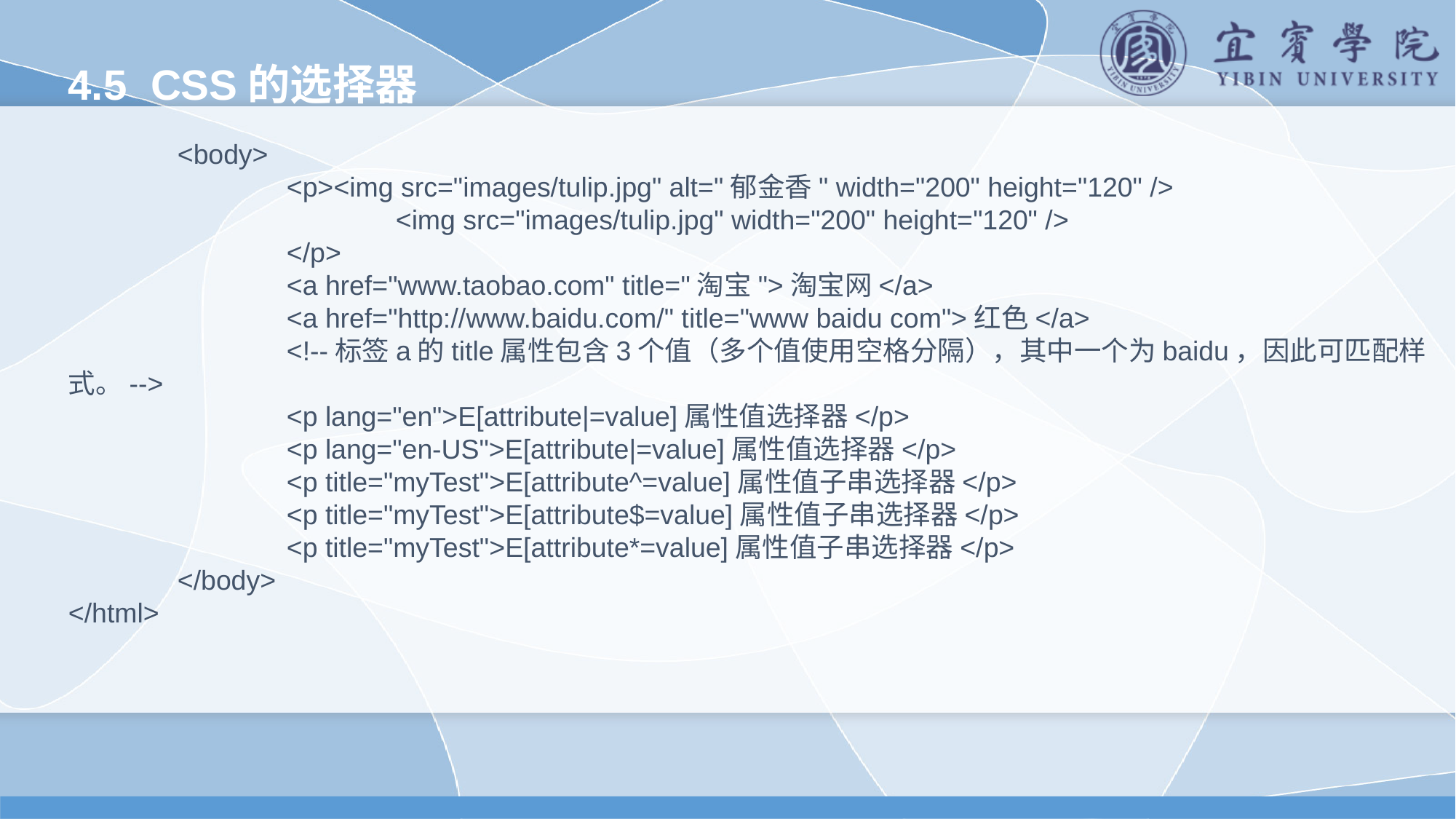

4.5  CSS的选择器
	<body>
		<p><img src="images/tulip.jpg" alt="郁金香" width="200" height="120" />
			<img src="images/tulip.jpg" width="200" height="120" />
		</p>
		<a href="www.taobao.com" title="淘宝">淘宝网</a>
		<a href="http://www.baidu.com/" title="www baidu com">红色</a>
		<!--标签a的title属性包含3个值（多个值使用空格分隔），其中一个为baidu，因此可匹配样式。-->
		<p lang="en">E[attribute|=value]属性值选择器</p>
		<p lang="en-US">E[attribute|=value]属性值选择器</p>
		<p title="myTest">E[attribute^=value]属性值子串选择器</p>
		<p title="myTest">E[attribute$=value]属性值子串选择器</p>
		<p title="myTest">E[attribute*=value]属性值子串选择器</p>
	</body>
</html>